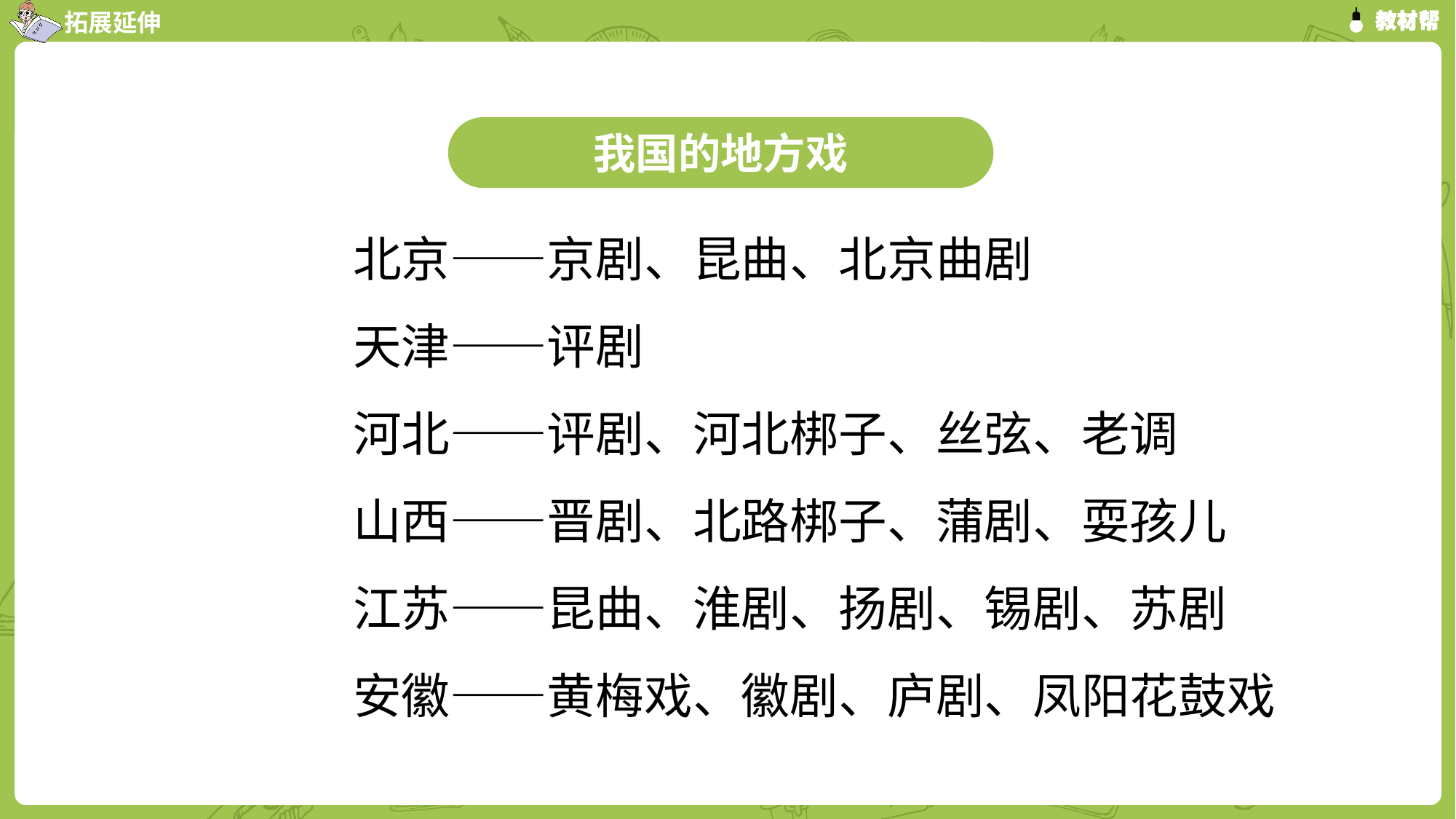

我国的地方戏

北京——京剧、昆曲、北京曲剧
天津——评剧
河北——评剧、河北梆子、丝弦、老调
山西——晋剧、北路梆子、蒲剧、耍孩儿
江苏——昆曲、淮剧、扬剧、锡剧、苏剧
安徽——黄梅戏、徽剧、庐剧、凤阳花鼓戏